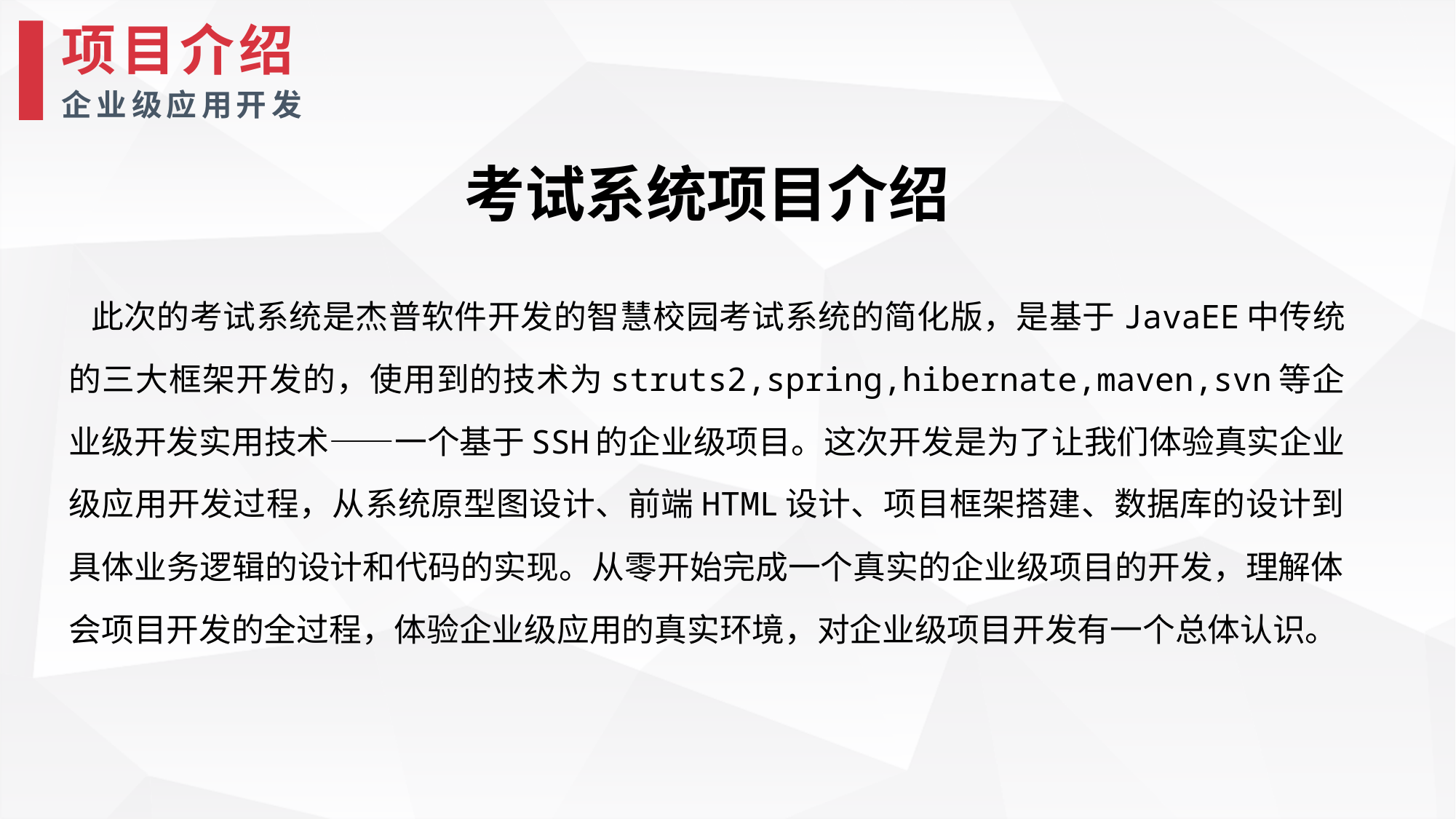

项目介绍

企业级应用开发
考试系统项目介绍
  此次的考试系统是杰普软件开发的智慧校园考试系统的简化版，是基于JavaEE中传统的三大框架开发的，使用到的技术为struts2,spring,hibernate,maven,svn等企业级开发实用技术——一个基于SSH的企业级项目。这次开发是为了让我们体验真实企业级应用开发过程，从系统原型图设计、前端HTML设计、项目框架搭建、数据库的设计到具体业务逻辑的设计和代码的实现。从零开始完成一个真实的企业级项目的开发，理解体会项目开发的全过程，体验企业级应用的真实环境，对企业级项目开发有一个总体认识。